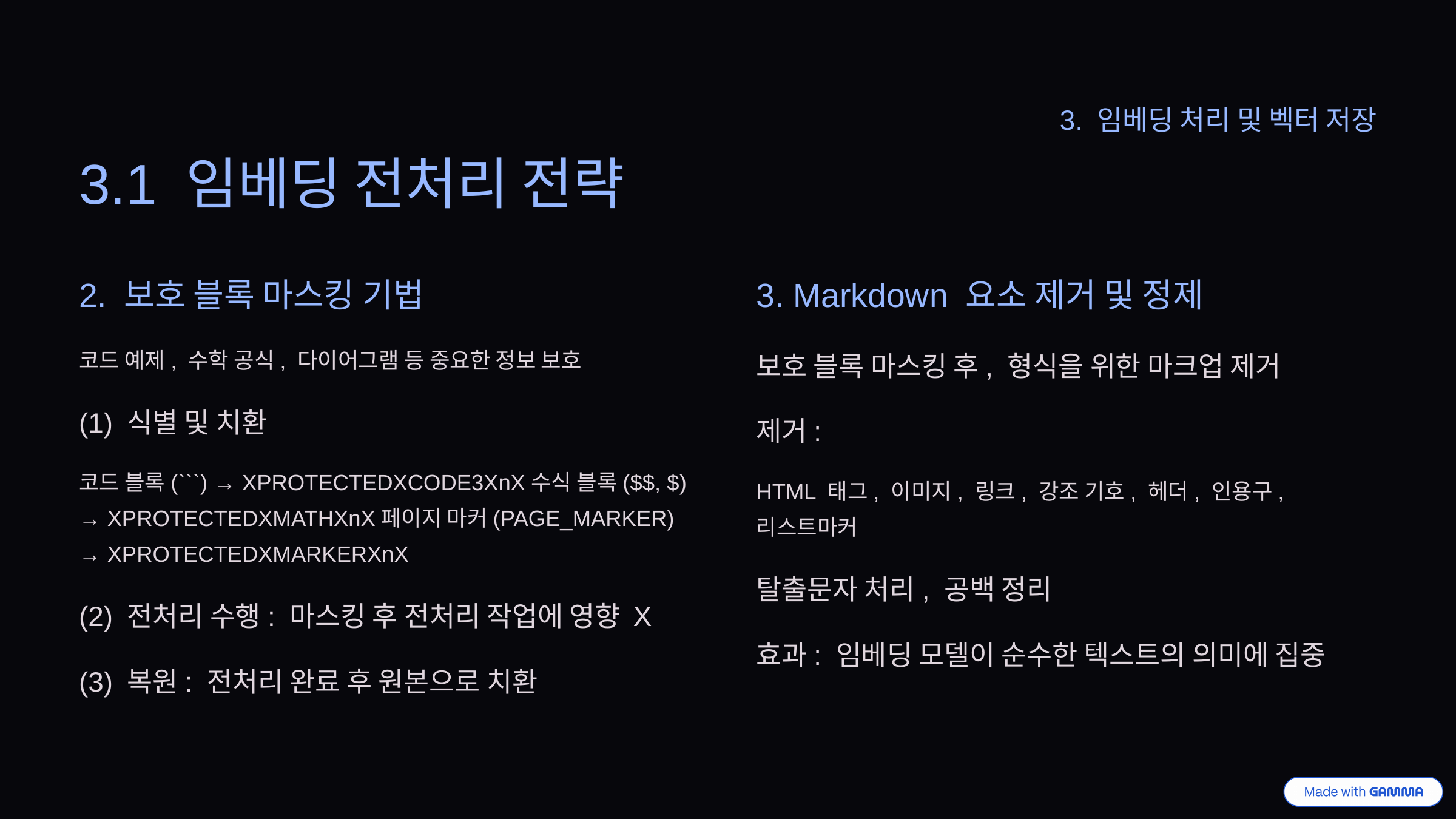

3. 임베딩 처리 및 벡터 저장
3.1 임베딩 전처리 전략
2. 보호 블록 마스킹 기법
3. Markdown 요소 제거 및 정제
코드 예제, 수학 공식, 다이어그램 등 중요한 정보 보호
보호 블록 마스킹 후, 형식을 위한 마크업 제거
(1) 식별 및 치환
제거:
코드 블록(```) → XPROTECTEDXCODE3XnX수식 블록($$, $) → XPROTECTEDXMATHXnX페이지 마커(PAGE_MARKER) → XPROTECTEDXMARKERXnX
HTML 태그, 이미지, 링크, 강조 기호, 헤더, 인용구, 리스트마커
탈출문자 처리, 공백 정리
(2) 전처리 수행: 마스킹 후 전처리 작업에 영향 X
효과: 임베딩 모델이 순수한 텍스트의 의미에 집중
(3) 복원: 전처리 완료 후 원본으로 치환